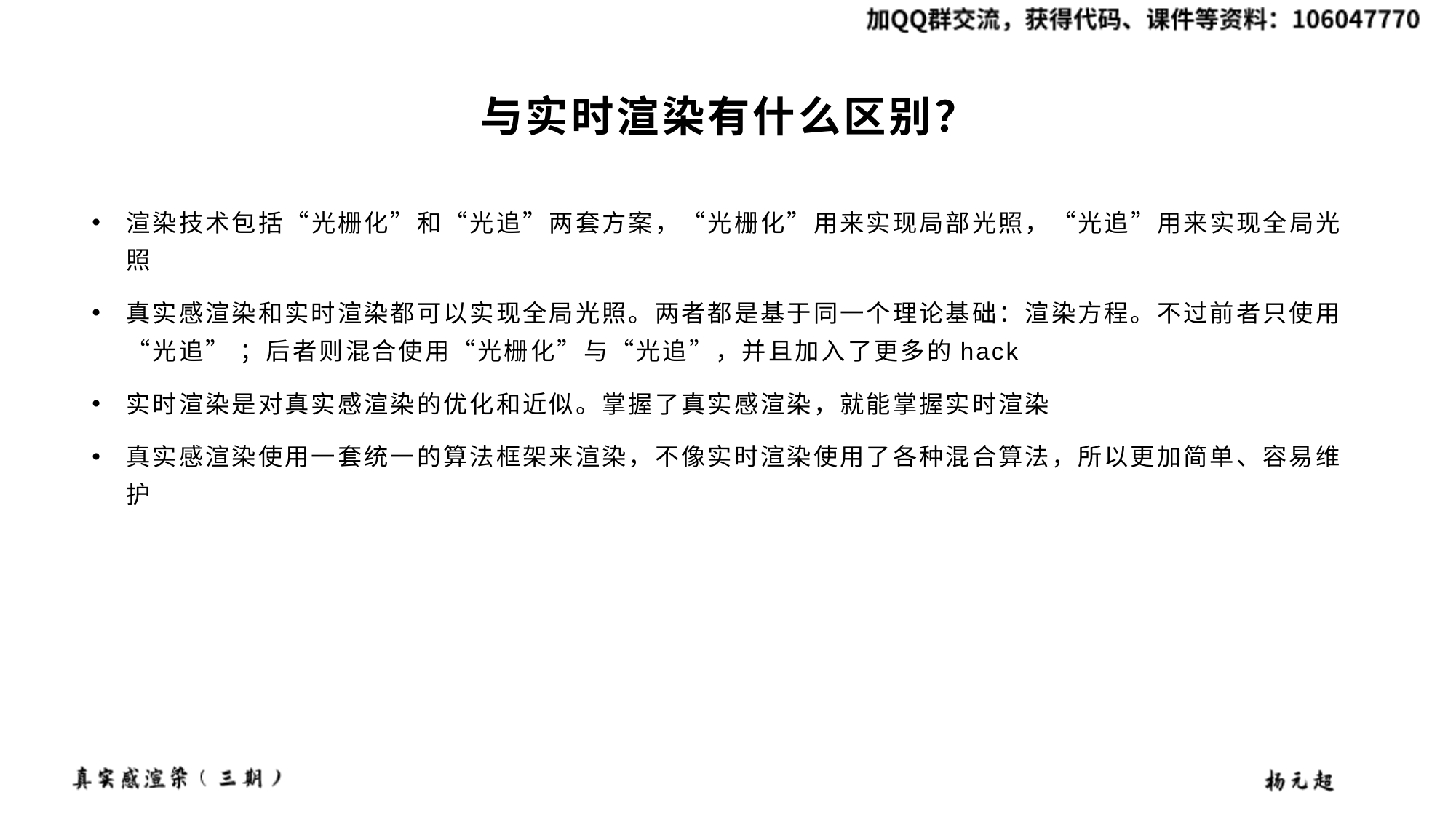

# 与实时渲染有什么区别？
渲染技术包括“光栅化”和“光追”两套方案，“光栅化”用来实现局部光照，“光追”用来实现全局光照
真实感渲染和实时渲染都可以实现全局光照。两者都是基于同一个理论基础：渲染方程。不过前者只使用“光追” ；后者则混合使用“光栅化”与“光追”，并且加入了更多的hack
实时渲染是对真实感渲染的优化和近似。掌握了真实感渲染，就能掌握实时渲染
真实感渲染使用一套统一的算法框架来渲染，不像实时渲染使用了各种混合算法，所以更加简单、容易维护